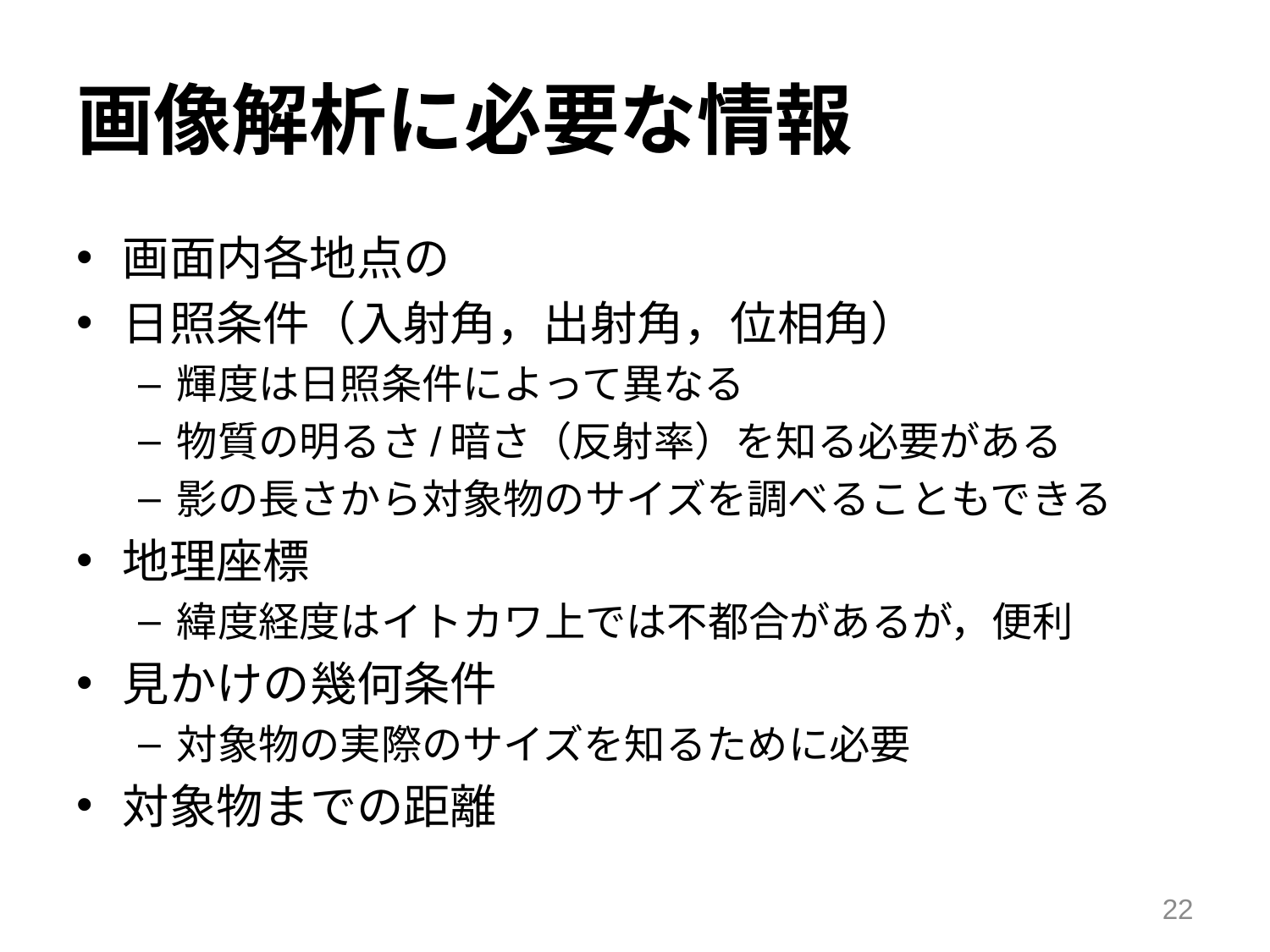

# 画像解析に必要な情報
画面内各地点の
日照条件（入射角，出射角，位相角）
輝度は日照条件によって異なる
物質の明るさ/暗さ（反射率）を知る必要がある
影の長さから対象物のサイズを調べることもできる
地理座標
緯度経度はイトカワ上では不都合があるが，便利
見かけの幾何条件
対象物の実際のサイズを知るために必要
対象物までの距離
22